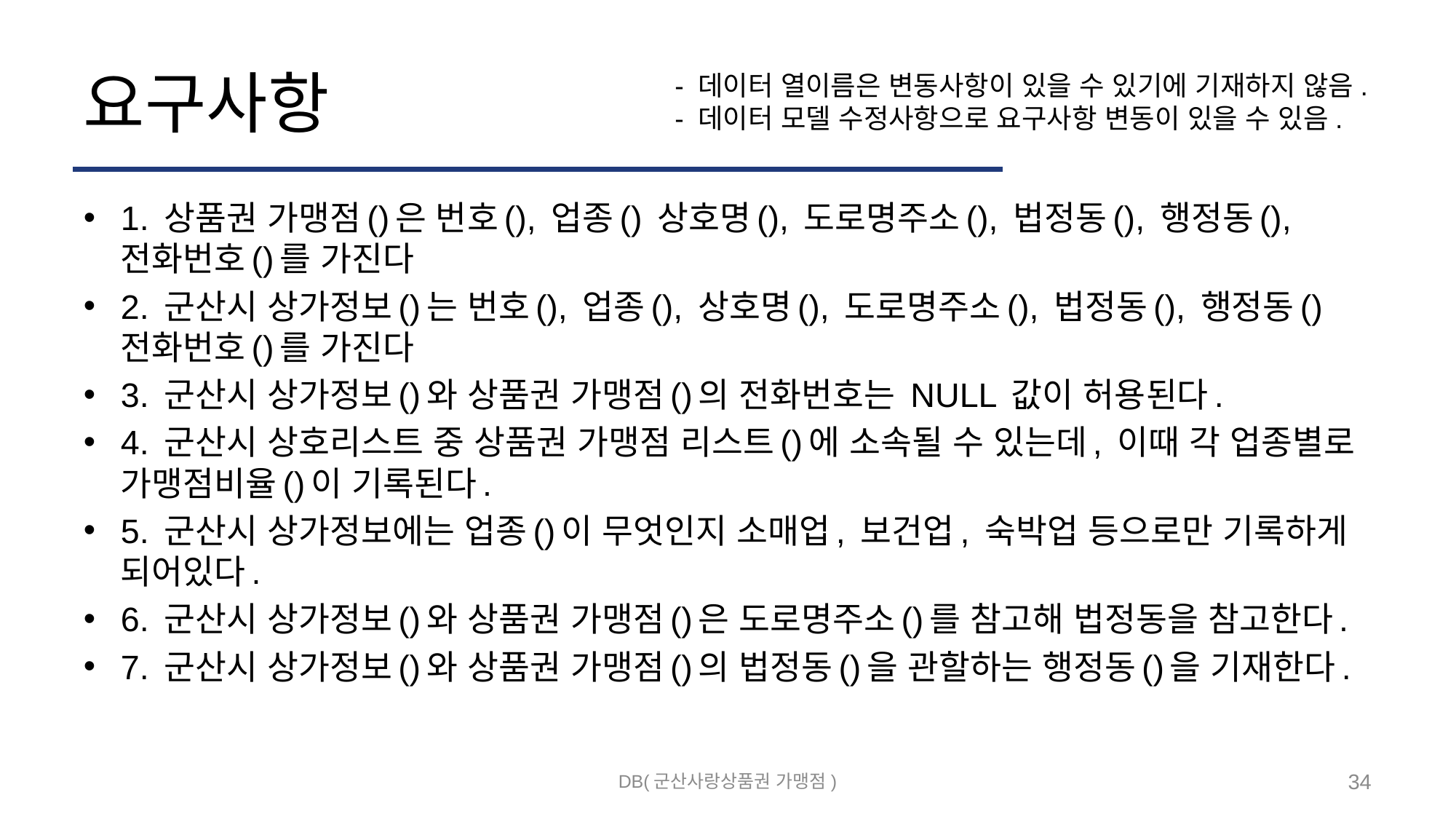

# 요구사항
- 데이터 열이름은 변동사항이 있을 수 있기에 기재하지 않음.
- 데이터 모델 수정사항으로 요구사항 변동이 있을 수 있음.
1. 상품권 가맹점()은 번호(), 업종() 상호명(), 도로명주소(), 법정동(), 행정동(), 전화번호()를 가진다
2. 군산시 상가정보()는 번호(), 업종(), 상호명(), 도로명주소(), 법정동(), 행정동() 전화번호()를 가진다
3. 군산시 상가정보()와 상품권 가맹점()의 전화번호는 NULL 값이 허용된다.
4. 군산시 상호리스트 중 상품권 가맹점 리스트()에 소속될 수 있는데, 이때 각 업종별로 가맹점비율()이 기록된다.
5. 군산시 상가정보에는 업종()이 무엇인지 소매업, 보건업, 숙박업 등으로만 기록하게 되어있다.
6. 군산시 상가정보()와 상품권 가맹점()은 도로명주소()를 참고해 법정동을 참고한다.
7. 군산시 상가정보()와 상품권 가맹점()의 법정동()을 관할하는 행정동()을 기재한다.
DB(군산사랑상품권 가맹점)
34